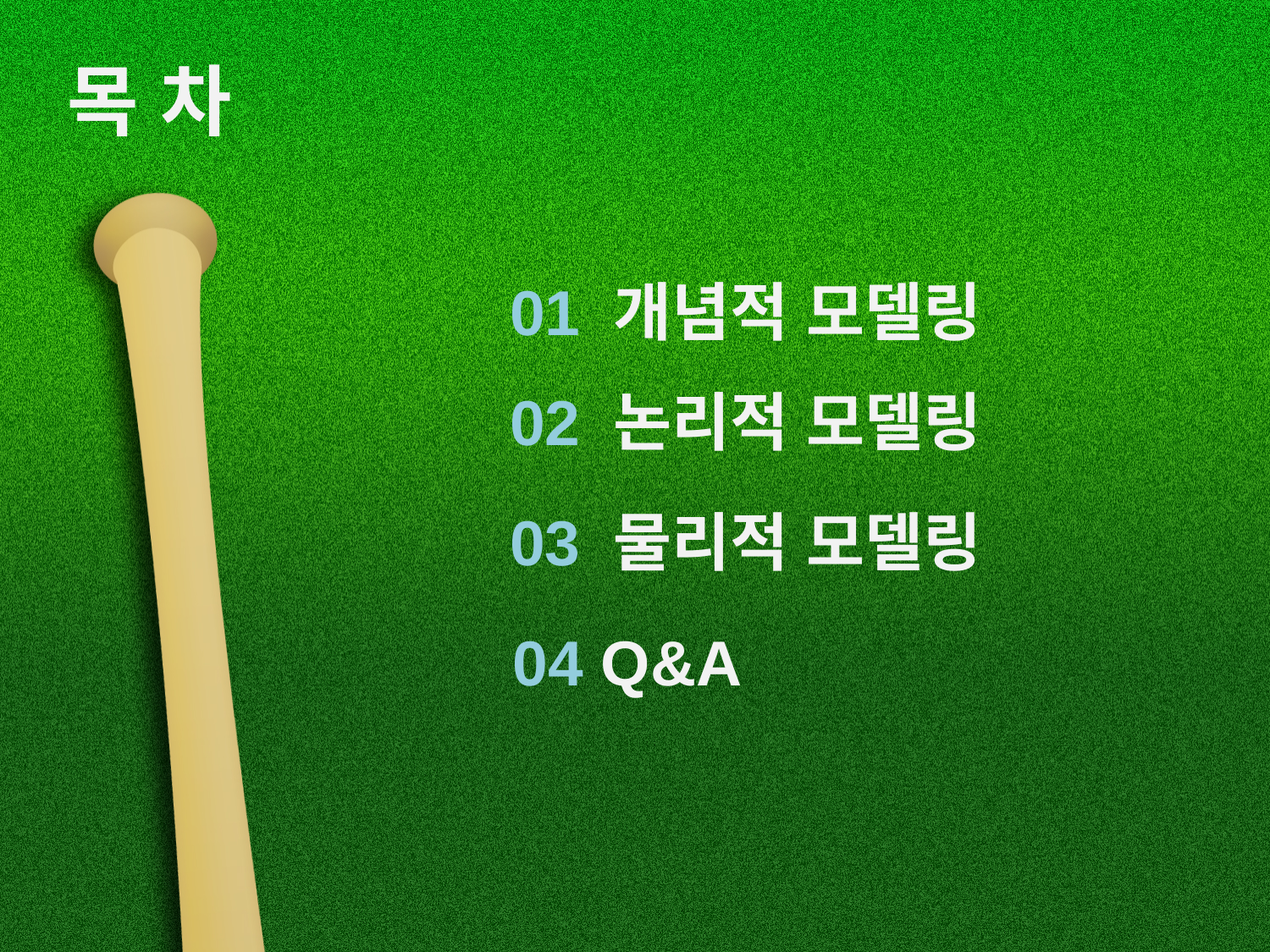

목 차
01 개념적 모델링
02 논리적 모델링
03 물리적 모델링
04 Q&A